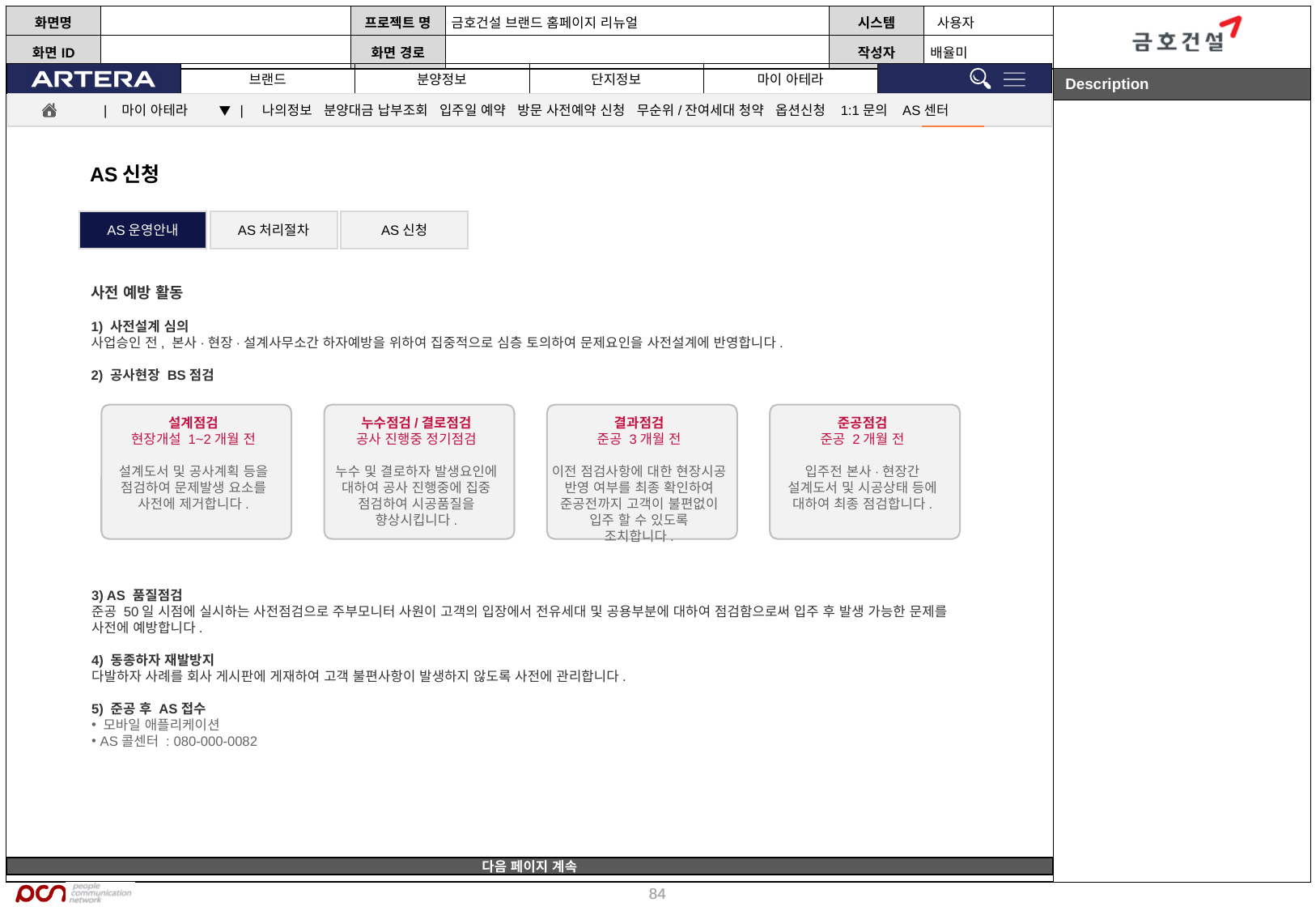

|   마이 아테라        ▼  |    나의정보   분양대금 납부조회   입주일 예약   방문 사전예약 신청   무순위/잔여세대 청약   옵션신청   1:1문의   AS센터

AS신청
AS운영안내
AS처리절차
AS신청
사전 예방 활동

1) 사전설계 심의
사업승인 전, 본사·현장·설계사무소간 하자예방을 위하여 집중적으로 심층 토의하여 문제요인을 사전설계에 반영합니다.

2) 공사현장 BS점검

설계점검
현장개설 1~2개월 전

설계도서 및 공사계획 등을
점검하여 문제발생 요소를
사전에 제거합니다.
누수점검/결로점검
공사 진행중 정기점검

누수 및 결로하자 발생요인에 대하여 공사 진행중에 집중 점검하여 시공품질을 향상시킵니다.
결과점검
준공 3개월 전

이전 점검사항에 대한 현장시공 반영 여부를 최종 확인하여 준공전까지 고객이 불편없이 입주 할 수 있도록
조치합니다.
준공점검
준공 2개월 전

입주전 본사·현장간
설계도서 및 시공상태 등에
대하여 최종 점검합니다.
3) AS 품질점검
준공 50일 시점에 실시하는 사전점검으로 주부모니터 사원이 고객의 입장에서 전유세대 및 공용부분에 대하여 점검함으로써 입주 후 발생 가능한 문제를 사전에 예방합니다.

4) 동종하자 재발방지
다발하자 사례를 회사 게시판에 게재하여 고객 불편사항이 발생하지 않도록 사전에 관리합니다.

5) 준공 후 AS접수
 모바일 애플리케이션
 AS콜센터 : 080-000-0082